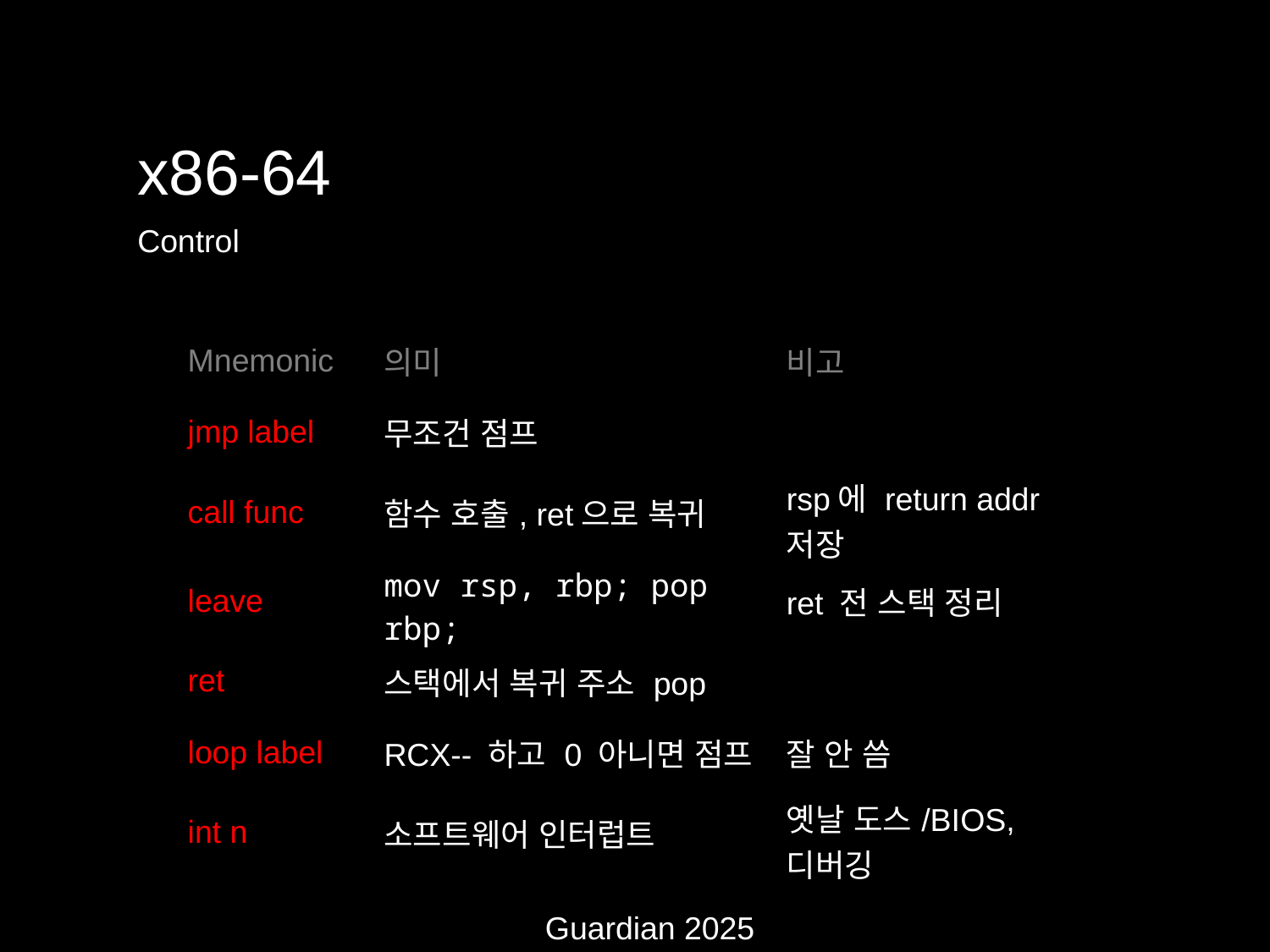

x86-64
Control
| Mnemonic | 의미 | 비고 |
| --- | --- | --- |
| jmp label | 무조건 점프 |  |
| call func | 함수 호출, ret으로 복귀 | rsp에 return addr 저장 |
| leave | mov rsp, rbp; pop rbp; | ret 전 스택 정리 |
| ret | 스택에서 복귀 주소 pop |  |
| loop label | RCX-- 하고 0 아니면 점프 | 잘 안 씀 |
| int n | 소프트웨어 인터럽트 | 옛날 도스/BIOS, 디버깅 |